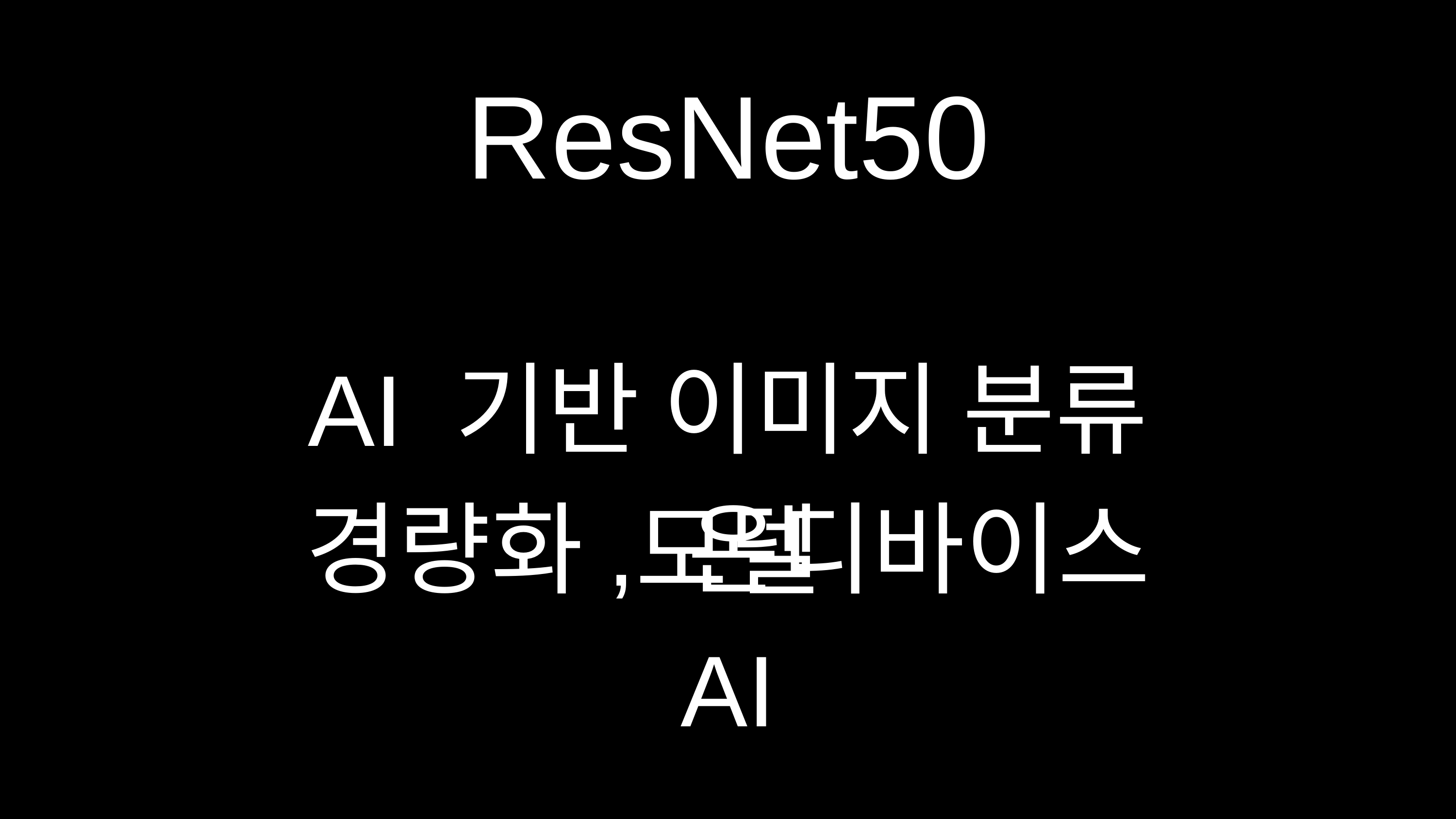

ResNet50
AI 기반 이미지 분류 모델
경량화, 온디바이스 AI